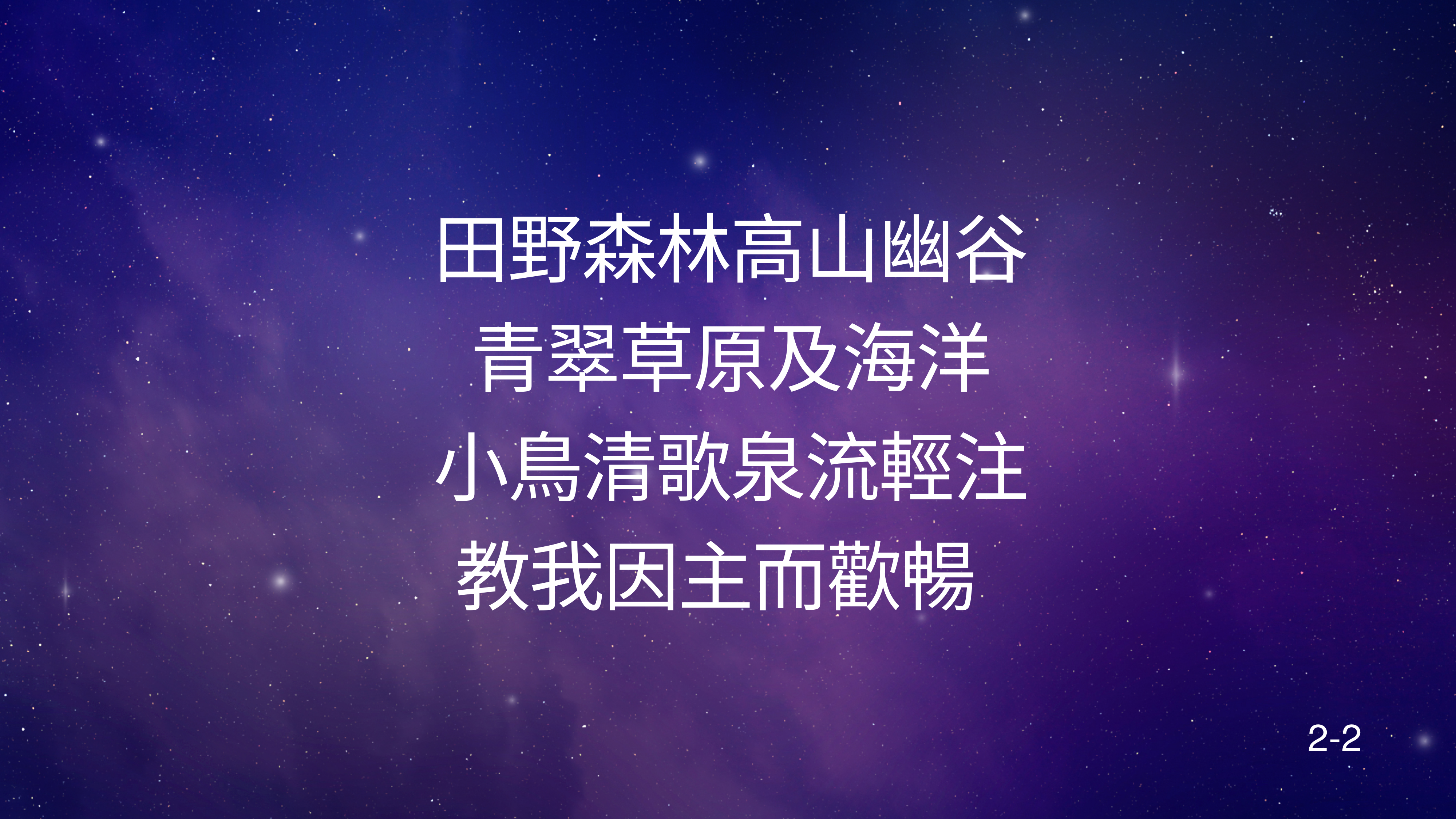

# 田野森林高山幽谷​
青翠草原及海洋​
小鳥清歌泉流輕注​
教我因主而歡暢 ​ ​
2-2